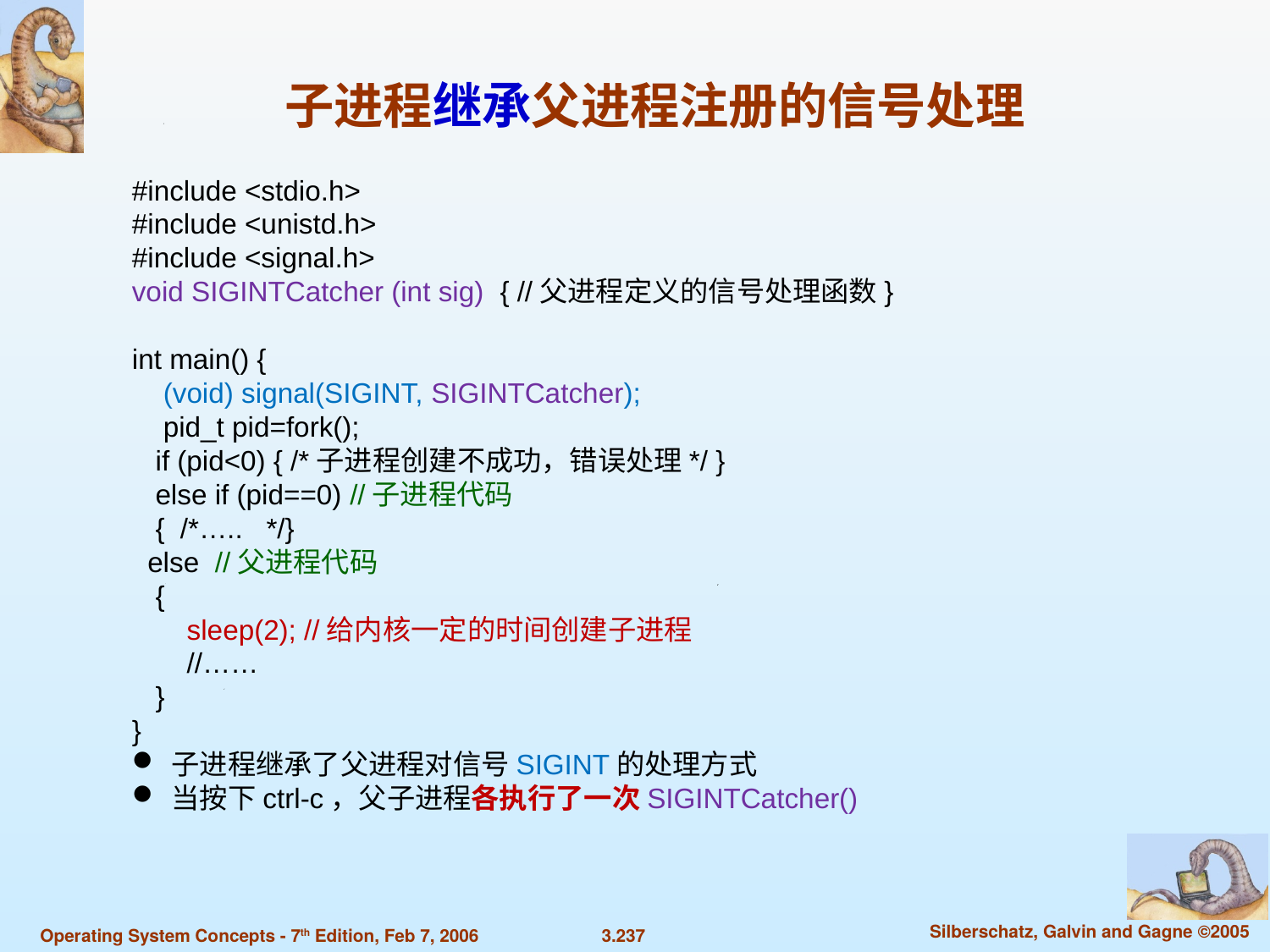

子进程继承父进程注册的信号处理
#include <stdio.h>
#include <unistd.h>
#include <signal.h>
void SIGINTCatcher (int sig)  { //父进程定义的信号处理函数}

int main() {
    (void) signal(SIGINT, SIGINTCatcher);
    pid_t pid=fork();
   if (pid<0) { /*子进程创建不成功，错误处理*/ }
   else if (pid==0) //子进程代码
   {  /*…..   */}
  else  //父进程代码
   {
       sleep(2); //给内核一定的时间创建子进程
       //……
   }
}
子进程继承了父进程对信号SIGINT的处理方式
当按下ctrl-c，父子进程各执行了一次SIGINTCatcher()